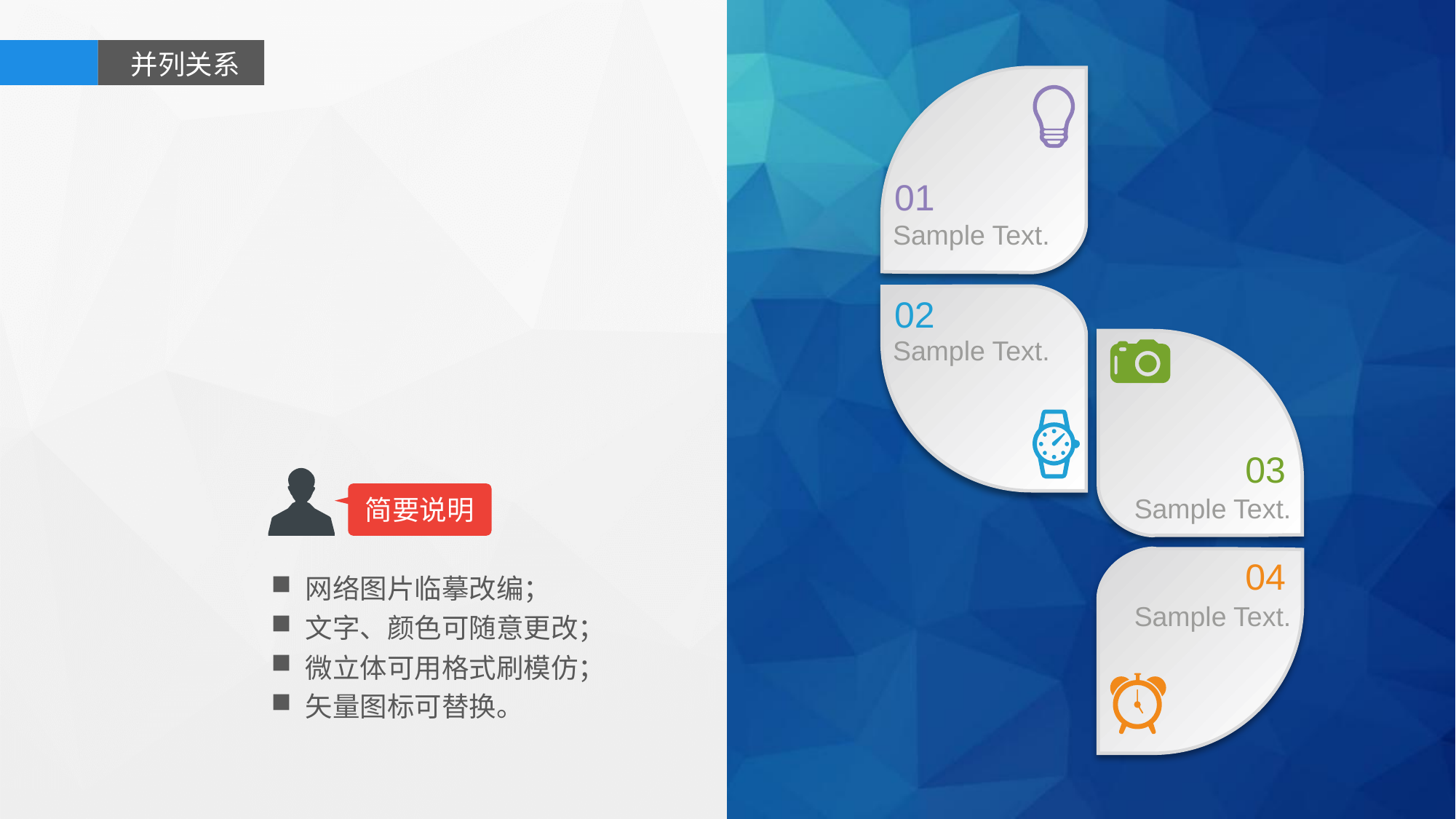

并列关系

01
Sample Text.

02
Sample Text.

03

简要说明
Sample Text.

04
网络图片临摹改编；
文字、颜色可随意更改；
微立体可用格式刷模仿；
矢量图标可替换。
Sample Text.